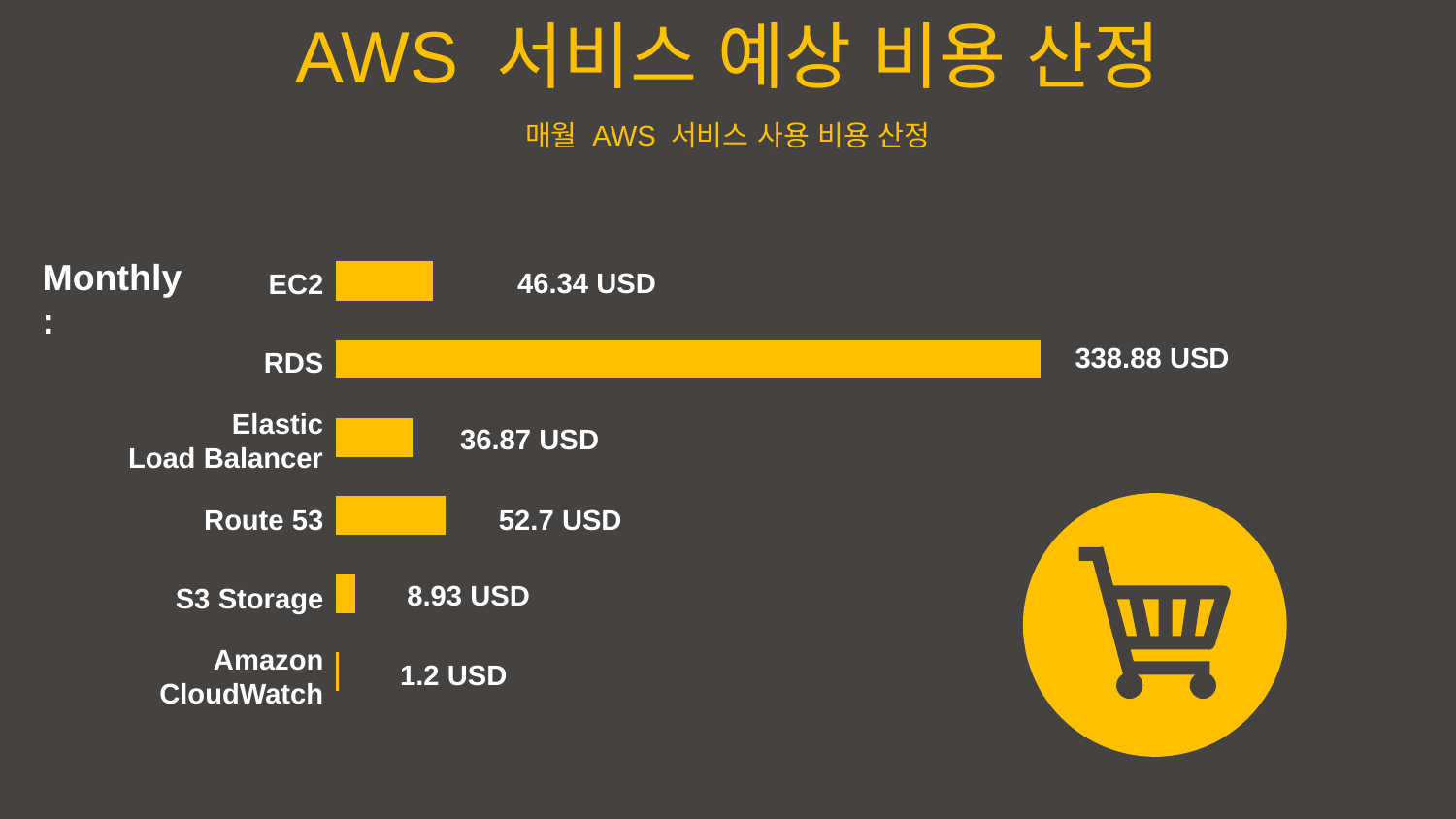

AWS 서비스 예상 비용 산정
매월 AWS 서비스 사용 비용 산정

### Chart

| Category | Series 1 |
|---|---|
| Category 1 | 1.2 |
| Category 2 | 8.93 |
| Category 3 | 52.7 |
| Category 4 | 36.87 |
| Category 5 | 338.88 |
| Category 6 | 46.34 |
Monthly :
46.34 USD
EC2
338.88 USD
RDS
Elastic
Load Balancer
36.87 USD

Route 53
52.7 USD
8.93 USD
S3 Storage
Amazon
CloudWatch
1.2 USD